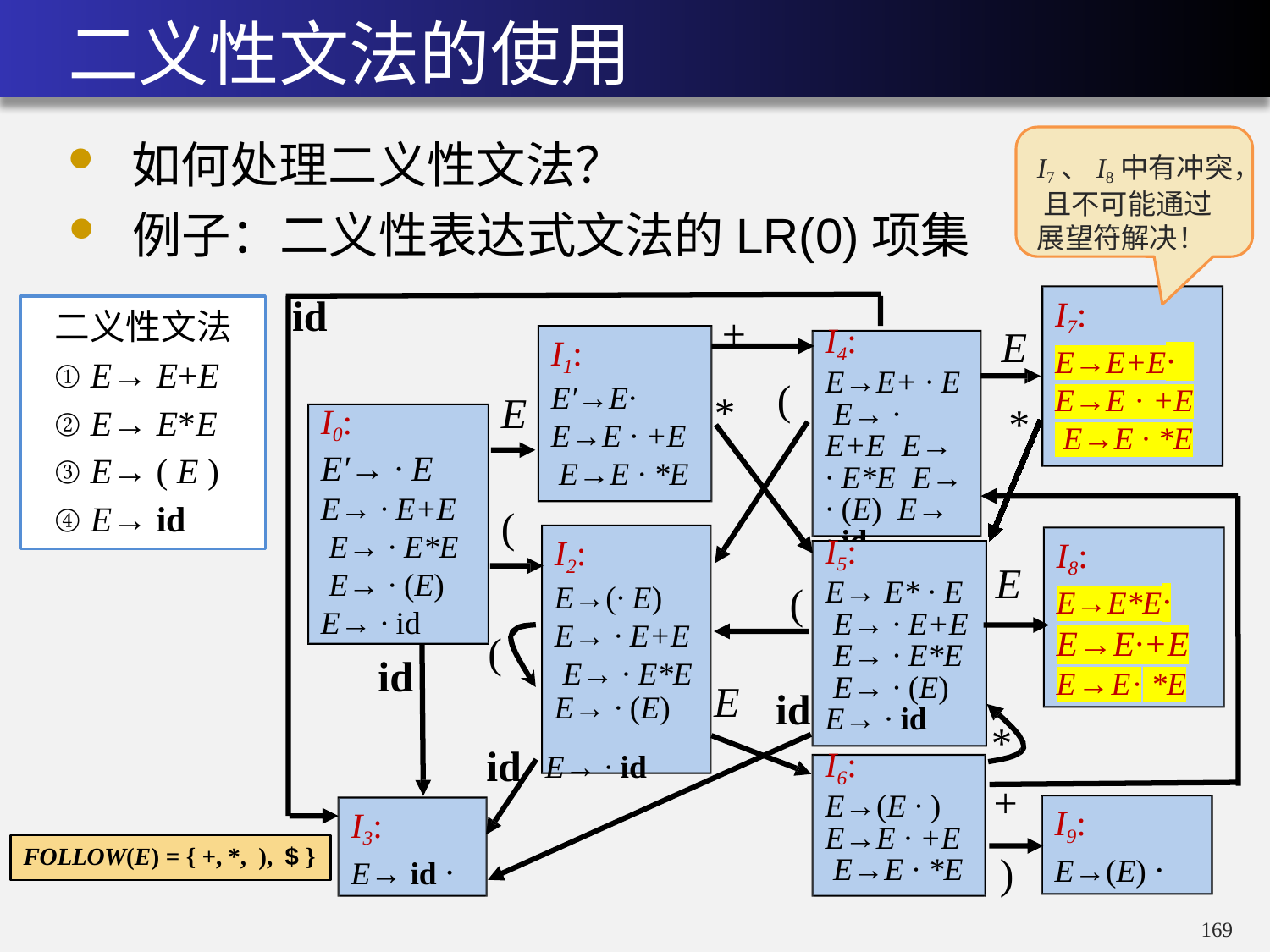

# 二义性文法的使用
如何处理二义性文法？

I7、I8中有冲突， 且不可能通过展望符解决！
例子：二义性表达式文法的LR(0)项集

I7:
E→E+E·  E→E · +E  E→E · *E
id

二义性文法
① E→ E+E
② E→ E*E
③ E→ ( E )
④ E→ id
+
E

I1:
E′→E·  E→E · +E  E→E · *E

I4:
E→E+ · E  E→ · E+E  E→ · E*E  E→ · (E)  E→ · id

(
*
E
*

I0:
E′→ · E  E→ · E+E  E→ · E*E  E→ · (E)  E→ · id

(

I8:
E→E*E· E→E·+E E→E· *E
I2:
E→(· E)  E→ · E+E  E→ · E*E

I5:
E→ E* · E  E→ · E+E  E→ · E*E  E→ · (E)  E→ · id
E

(

(

id
E
id
E→ · (E)
    E→ · id
*

id

I6:
E→(E · )  E→E · +E  E→E · *E

+

I9:
E→(E) ·

I3:
E→ id ·

FOLLOW(E) = { +, *,  ),  $ }
)
169